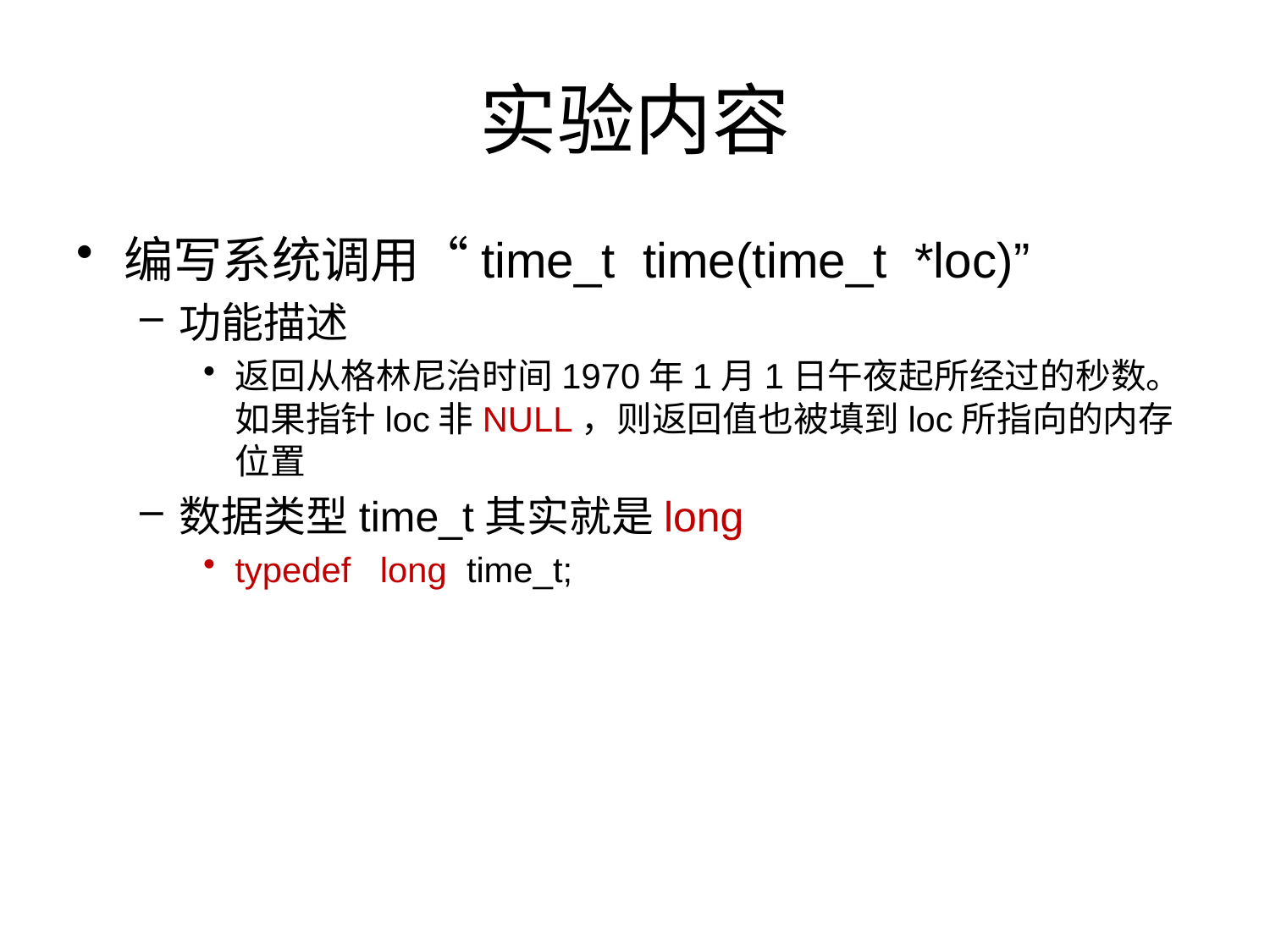

# 实验内容
编写系统调用“time_t  time(time_t  *loc)”
功能描述
返回从格林尼治时间1970年1月1日午夜起所经过的秒数。如果指针loc非NULL，则返回值也被填到loc所指向的内存位置
数据类型time_t其实就是long
typedef   long  time_t;